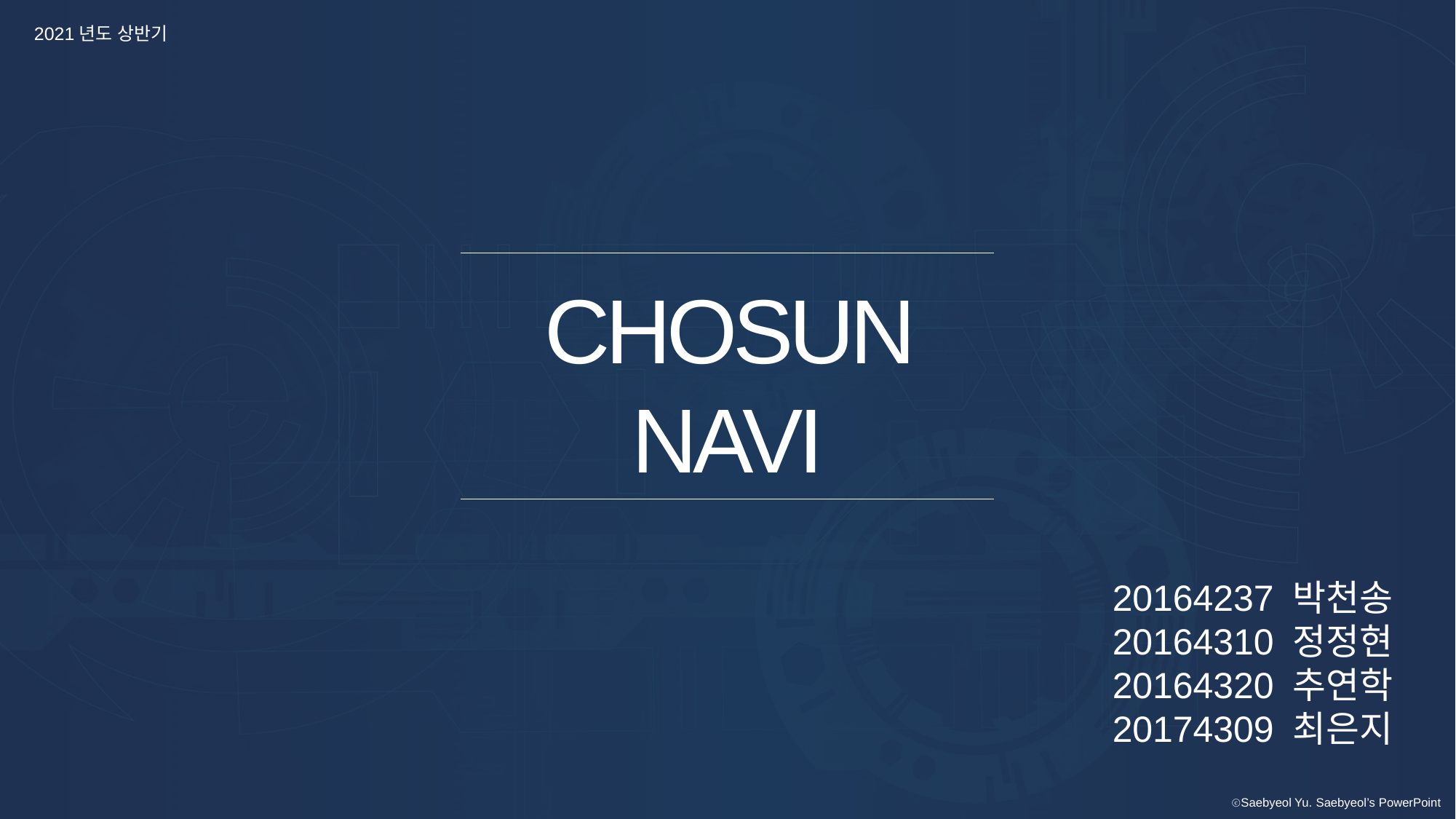

2021년도 상반기
CHOSUN NAVI
20164237 박천송
20164310 정정현
20164320 추연학
20174309 최은지